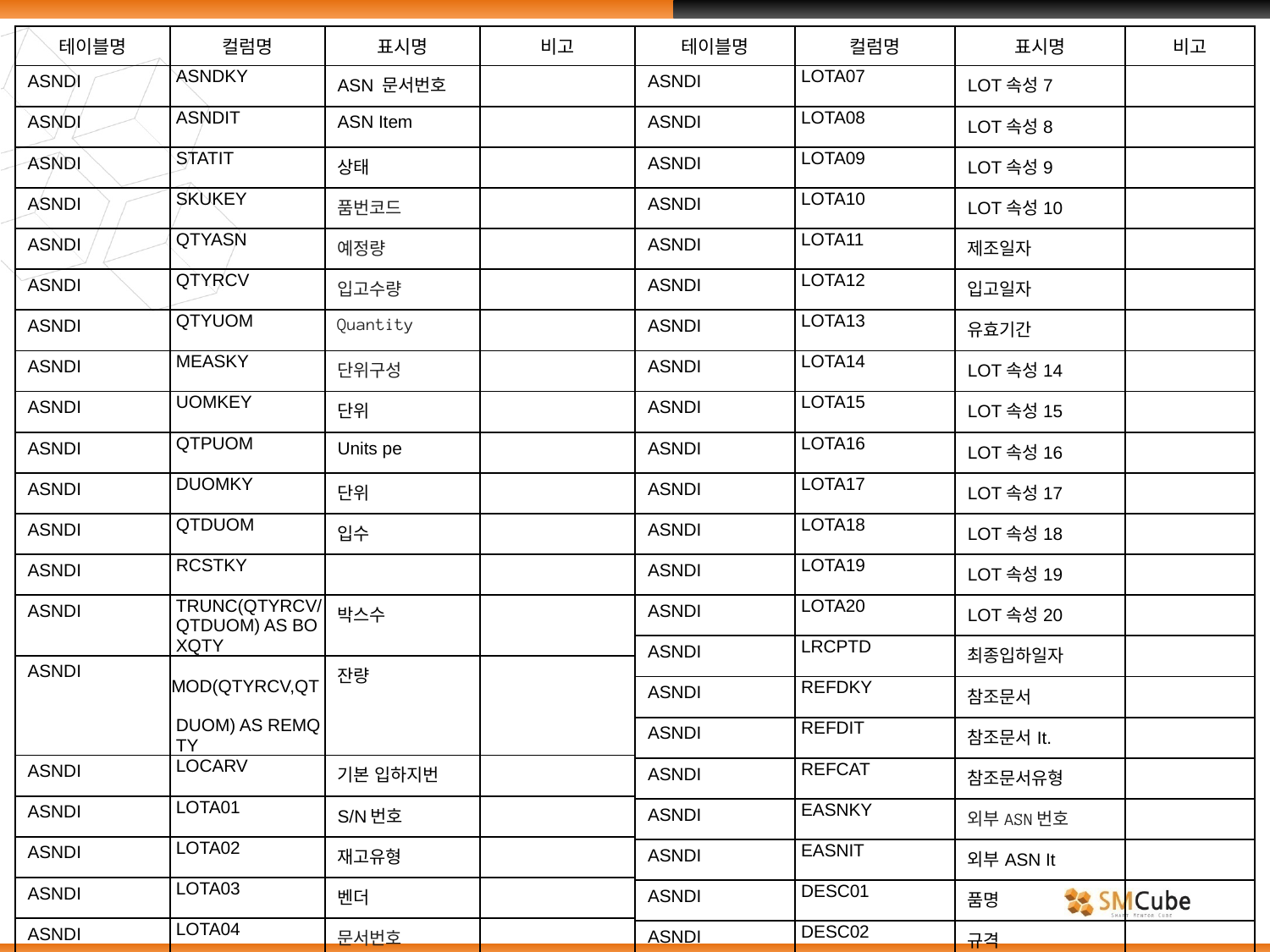

| 테이블명 | 컬럼명 | 표시명 | 비고 |
| --- | --- | --- | --- |
| ASNDI | ASNDKY | ASN 문서번호 |  |
| ASNDI | ASNDIT | ASN Item |  |
| ASNDI | STATIT | 상태 |  |
| ASNDI | SKUKEY | 품번코드 |  |
| ASNDI | QTYASN | 예정량 |  |
| ASNDI | QTYRCV | 입고수량 |  |
| ASNDI | QTYUOM | Quantity |  |
| ASNDI | MEASKY | 단위구성 |  |
| ASNDI | UOMKEY | 단위 |  |
| ASNDI | QTPUOM | Units pe |  |
| ASNDI | DUOMKY | 단위 |  |
| ASNDI | QTDUOM | 입수 |  |
| ASNDI | RCSTKY |  |  |
| ASNDI | TRUNC(QTYRCV/ QTDUOM) AS BO XQTY | 박스수 |  |
| ASNDI | MOD(QTYRCV,QT DUOM) AS REMQ TY | 잔량 |  |
| ASNDI | LOCARV | 기본 입하지번 |  |
| ASNDI | LOTA01 | S/N번호 |  |
| ASNDI | LOTA02 | 재고유형 |  |
| ASNDI | LOTA03 | 벤더 |  |
| ASNDI | LOTA04 | 문서번호 |  |
| ASNDI | LOTA05 | 재고분류 |  |
| ASNDI | LOTA06 | 재고상태 |  |
| 테이블명 | 컬럼명 | 표시명 | 비고 |
| --- | --- | --- | --- |
| ASNDI | LOTA07 | LOT속성7 |  |
| ASNDI | LOTA08 | LOT속성8 |  |
| ASNDI | LOTA09 | LOT속성9 |  |
| ASNDI | LOTA10 | LOT속성10 |  |
| ASNDI | LOTA11 | 제조일자 |  |
| ASNDI | LOTA12 | 입고일자 |  |
| ASNDI | LOTA13 | 유효기간 |  |
| ASNDI | LOTA14 | LOT속성14 |  |
| ASNDI | LOTA15 | LOT속성15 |  |
| ASNDI | LOTA16 | LOT속성16 |  |
| ASNDI | LOTA17 | LOT속성17 |  |
| ASNDI | LOTA18 | LOT속성18 |  |
| ASNDI | LOTA19 | LOT속성19 |  |
| ASNDI | LOTA20 | LOT속성20 |  |
| ASNDI | LRCPTD | 최종입하일자 |  |
| ASNDI | REFDKY | 참조문서 |  |
| ASNDI | REFDIT | 참조문서It. |  |
| ASNDI | REFCAT | 참조문서유형 |  |
| ASNDI | EASNKY | 외부ASN번호 |  |
| ASNDI | EASNIT | 외부ASN It |  |
| ASNDI | DESC01 | 품명 |  |
| ASNDI | DESC02 | 규격 |  |
| ASNDI | ASKU01 | WMS 통합코드 |  |